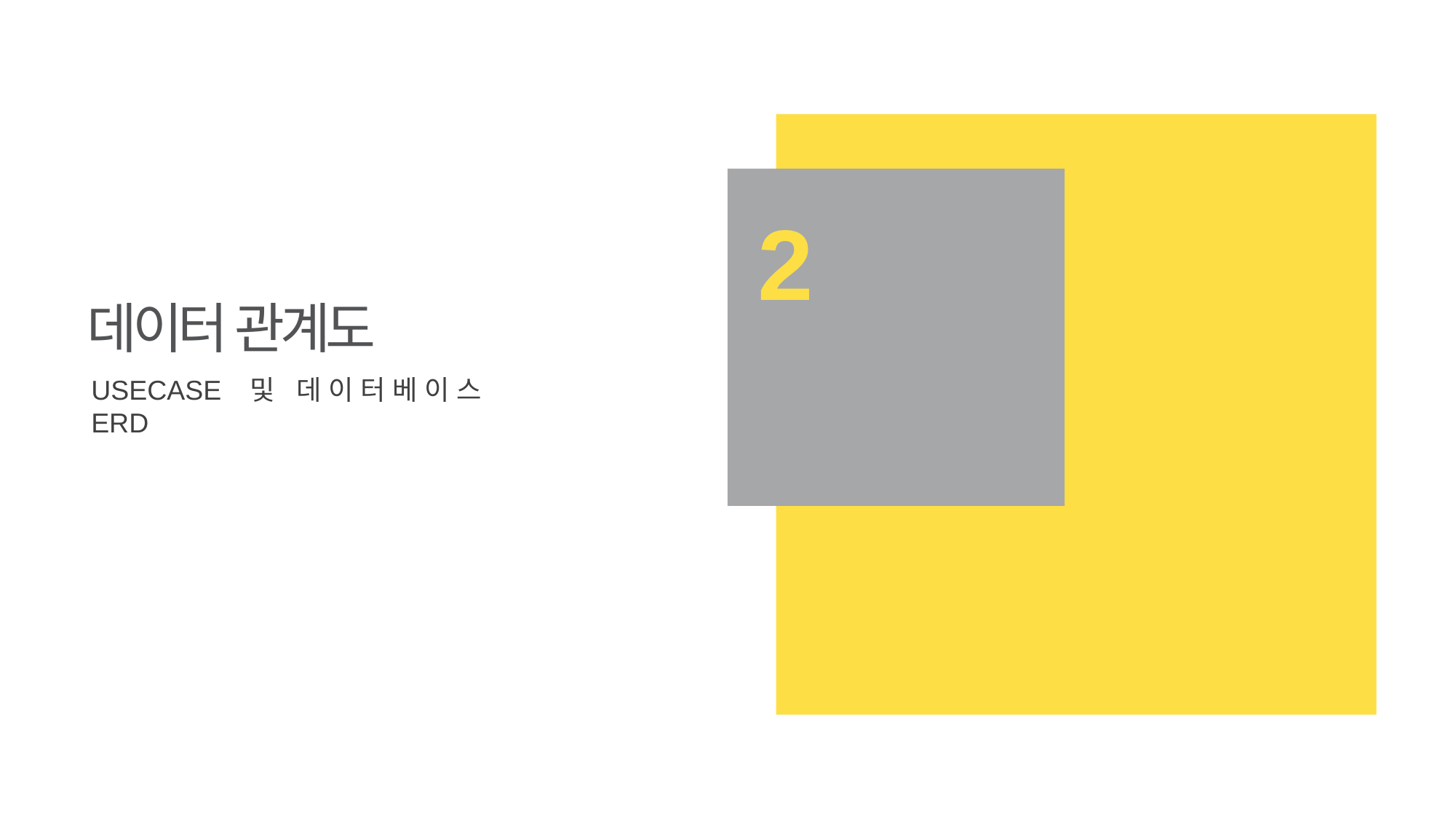

2
데이터 관계도
USECASE 및 데이터베이스 ERD